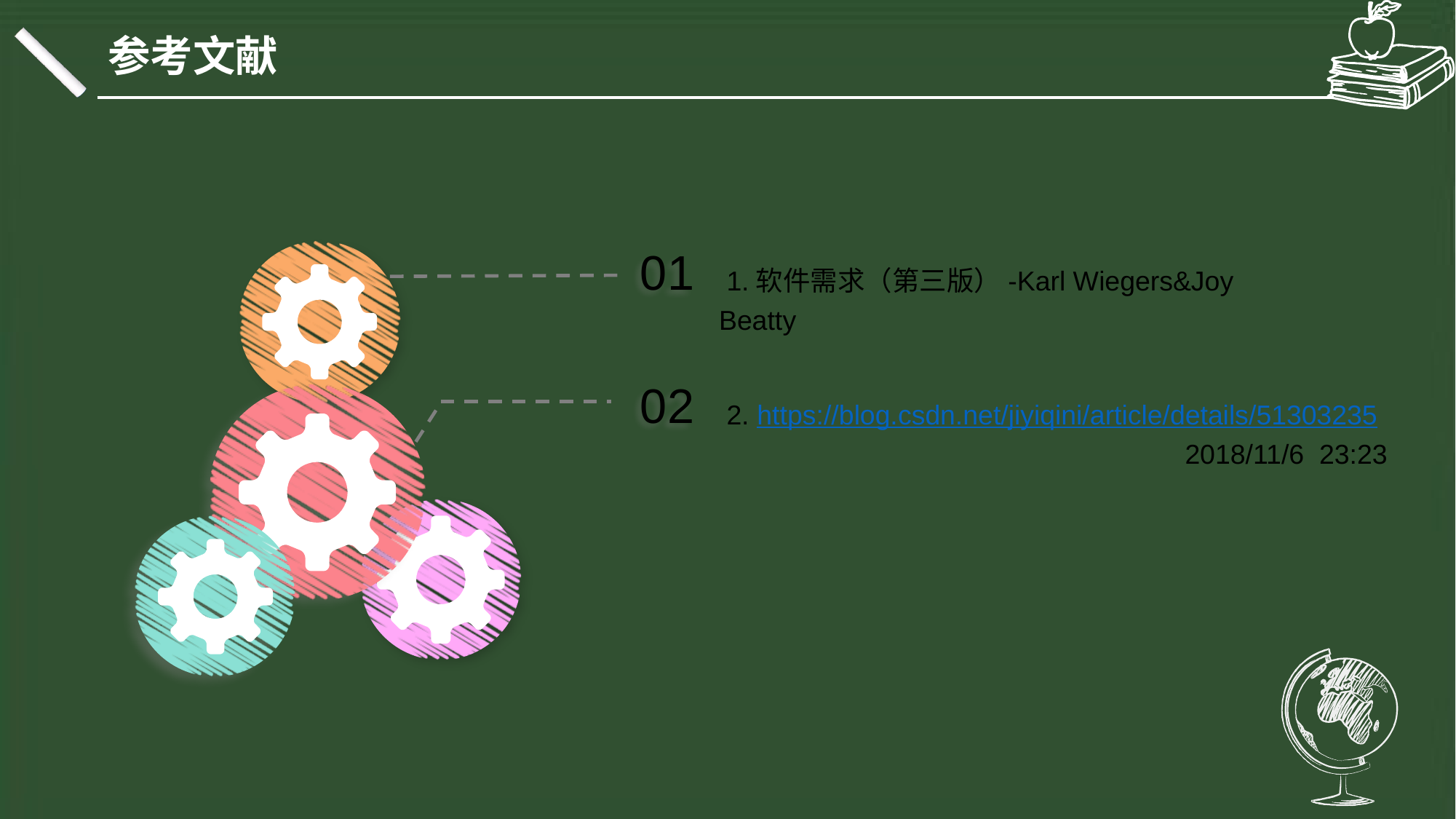

参考文献
01

 1.软件需求（第三版）-Karl Wiegers&Joy Beatty
02

 2. https://blog.csdn.net/jiyiqini/article/details/51303235
                                                             2018/11/6  23:23

延时符